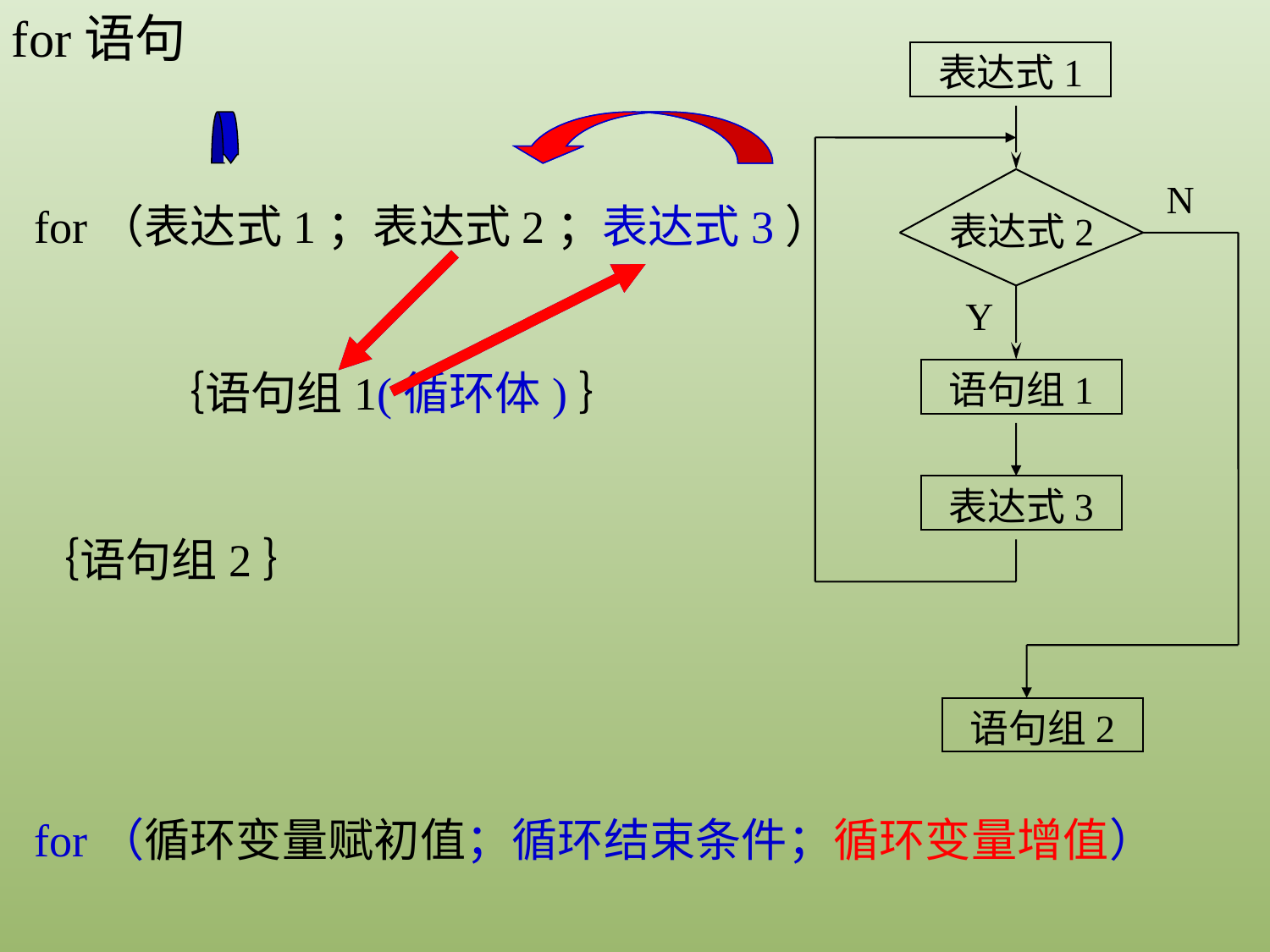

for语句
表达式1

表达式2

Y

语句组1

表达式3

语句组2
N

for（表达式1；表达式2；表达式3）

           ｛语句组1(循环体)｝

｛语句组2｝

for（循环变量赋初值；循环结束条件；循环变量增值）
131